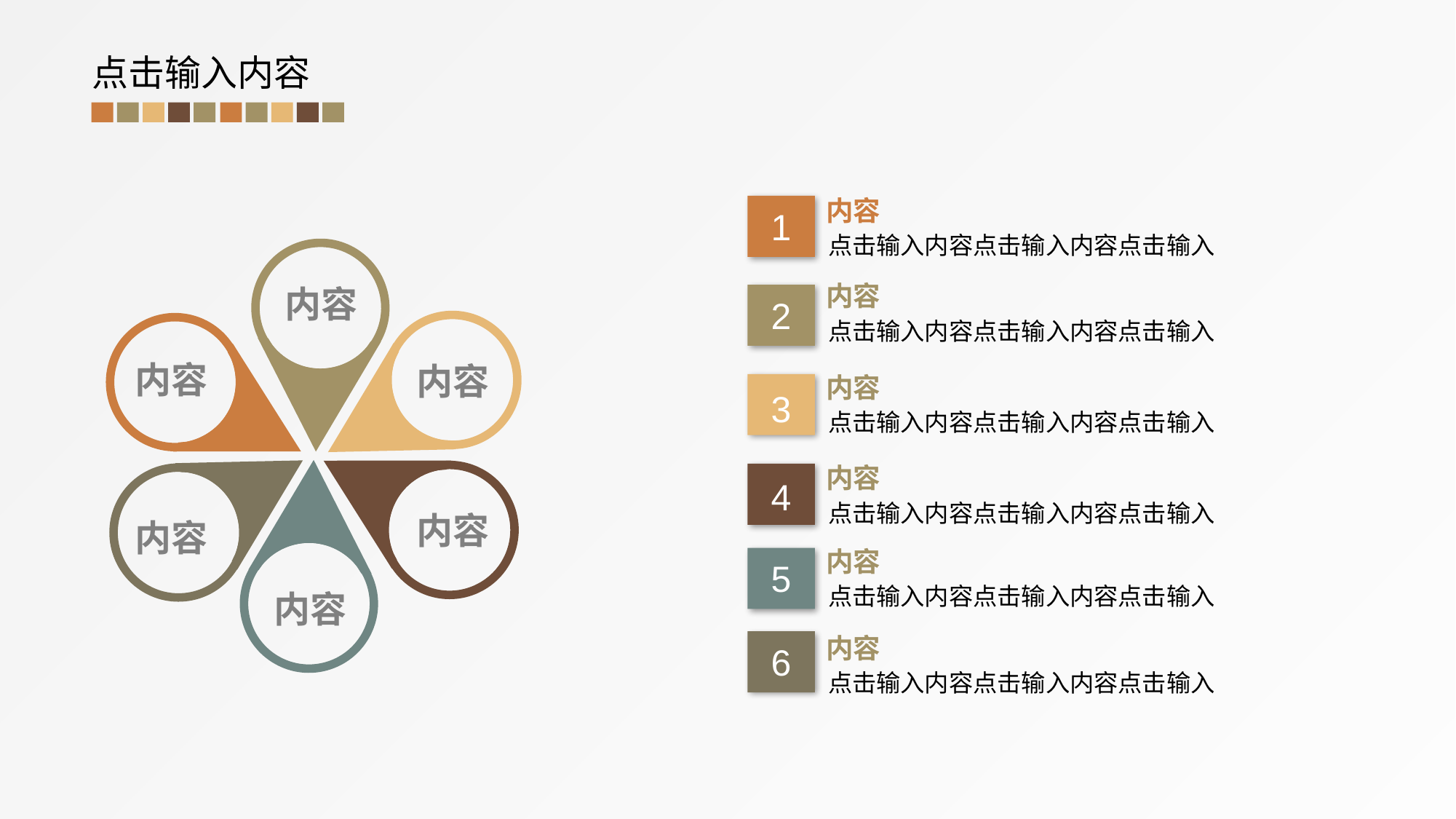

点击输入内容

内容
点击输入内容点击输入内容点击输入

1
内容
点击输入内容点击输入内容点击输入

2
内容
点击输入内容点击输入内容点击输入

3
内容
点击输入内容点击输入内容点击输入

4
内容
点击输入内容点击输入内容点击输入

5
内容
点击输入内容点击输入内容点击输入

6

内容

内容
内容

内容
内容

内容